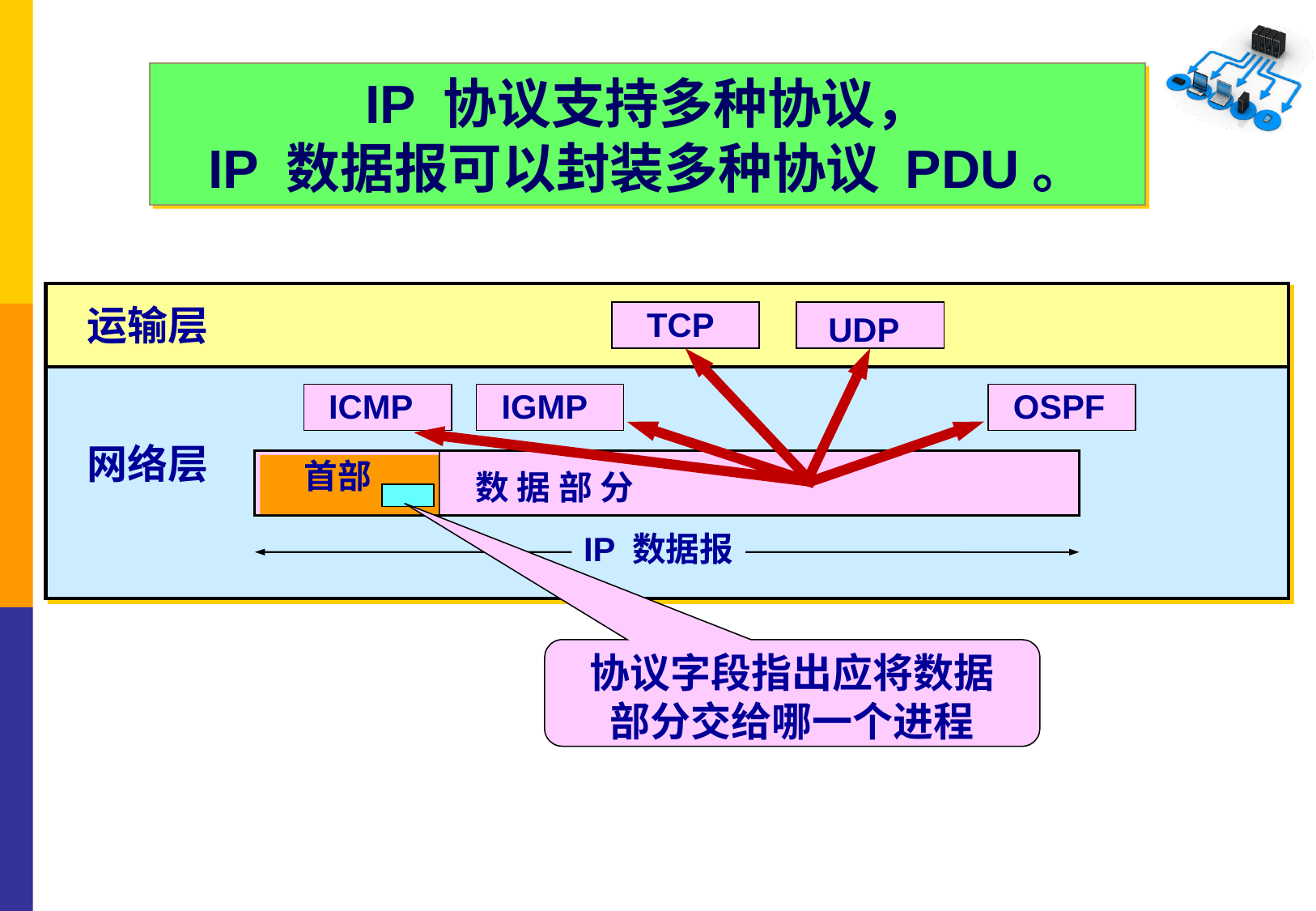

IP 协议支持多种协议，
IP 数据报可以封装多种协议 PDU。

运输层
TCP

UDP

ICMP
IGMP
OSPF

网络层

首部

数 据 部 分

协议字段指出应将数据
部分交给哪一个进程
IP 数据报